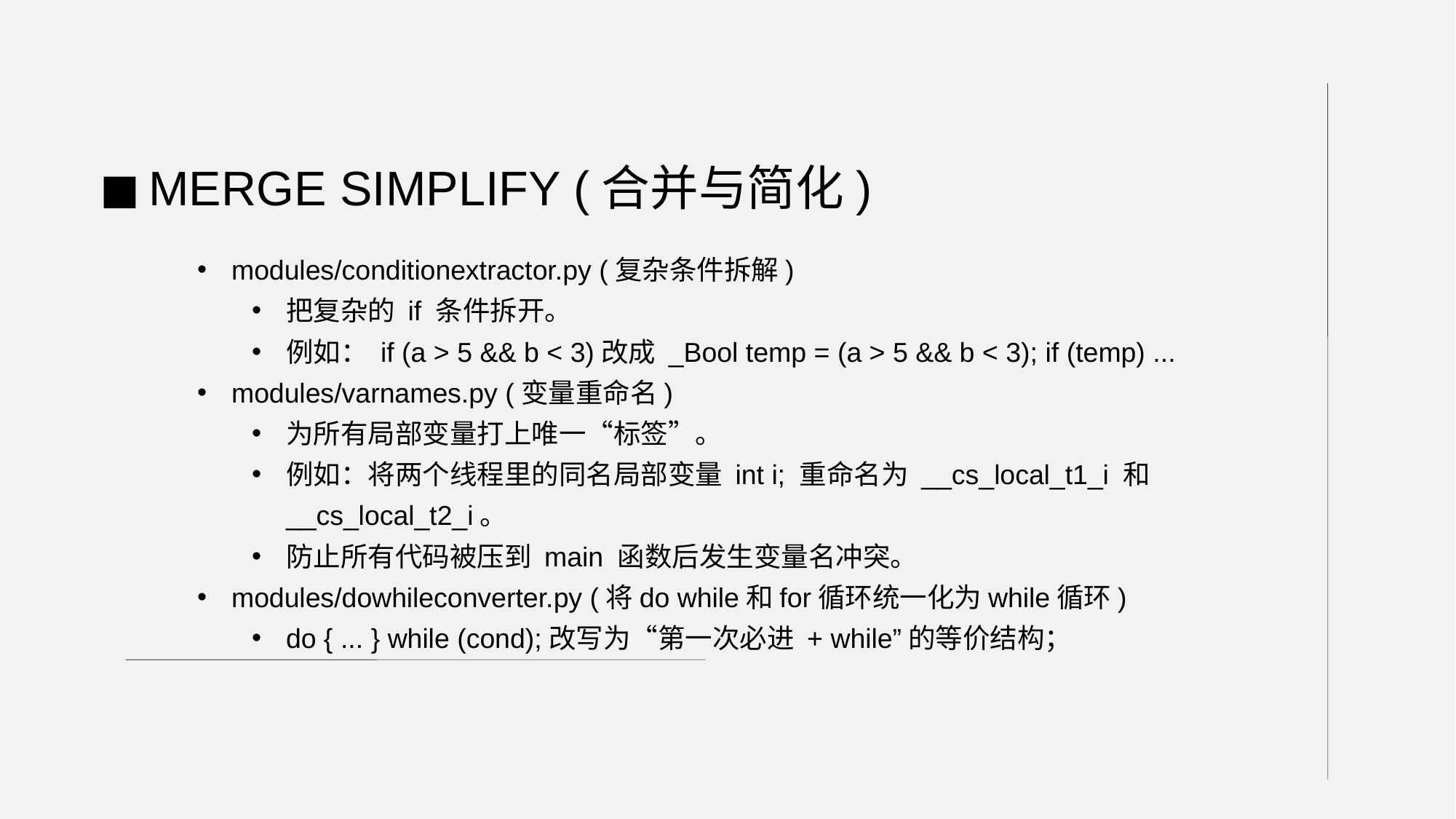

MERGE SIMPLIFY (合并与简化)

modules/conditionextractor.py (复杂条件拆解)
把复杂的 if 条件拆开。
例如： if (a > 5 && b < 3)改成 _Bool temp = (a > 5 && b < 3); if (temp) ...
modules/varnames.py (变量重命名)
为所有局部变量打上唯一“标签”。
例如：将两个线程里的同名局部变量 int i; 重命名为 __cs_local_t1_i 和 __cs_local_t2_i。
防止所有代码被压到 main 函数后发生变量名冲突。
modules/dowhileconverter.py (将do while和for循环统一化为while循环)
do { ... } while (cond);改写为“第一次必进 + while”的等价结构；